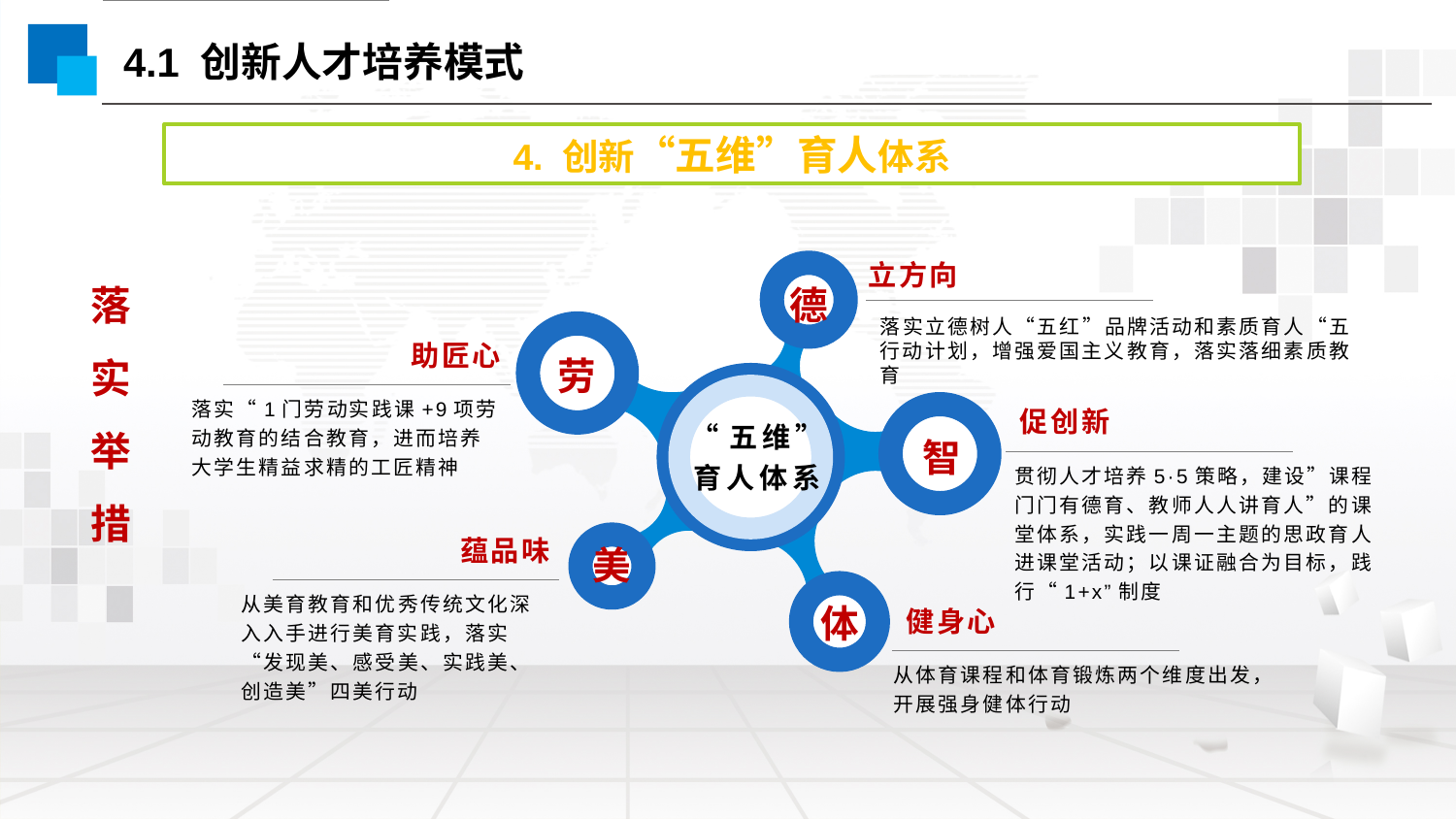

4.1 创新人才培养模式
4. 创新“五维”育人体系
立方向

德
落实立德树人“五红”品牌活动和素质育人“五行动计划，增强爱国主义教育，落实落细素质教育

助匠心
劳

“五维”
育人体系
落实“1门劳动实践课+9项劳动教育的结合教育，进而培养大学生精益求精的工匠精神

促创新

智
贯彻人才培养5·5策略，建设”课程门门有德育、教师人人讲育人”的课堂体系，实践一周一主题的思政育人进课堂活动；以课证融合为目标，践行“1+x”制度

蕴品味
美

从美育教育和优秀传统文化深入入手进行美育实践，落实
“发现美、感受美、实践美、创造美”四美行动

健身心
体
从体育课程和体育锻炼两个维度出发，开展强身健体行动
落实
举措